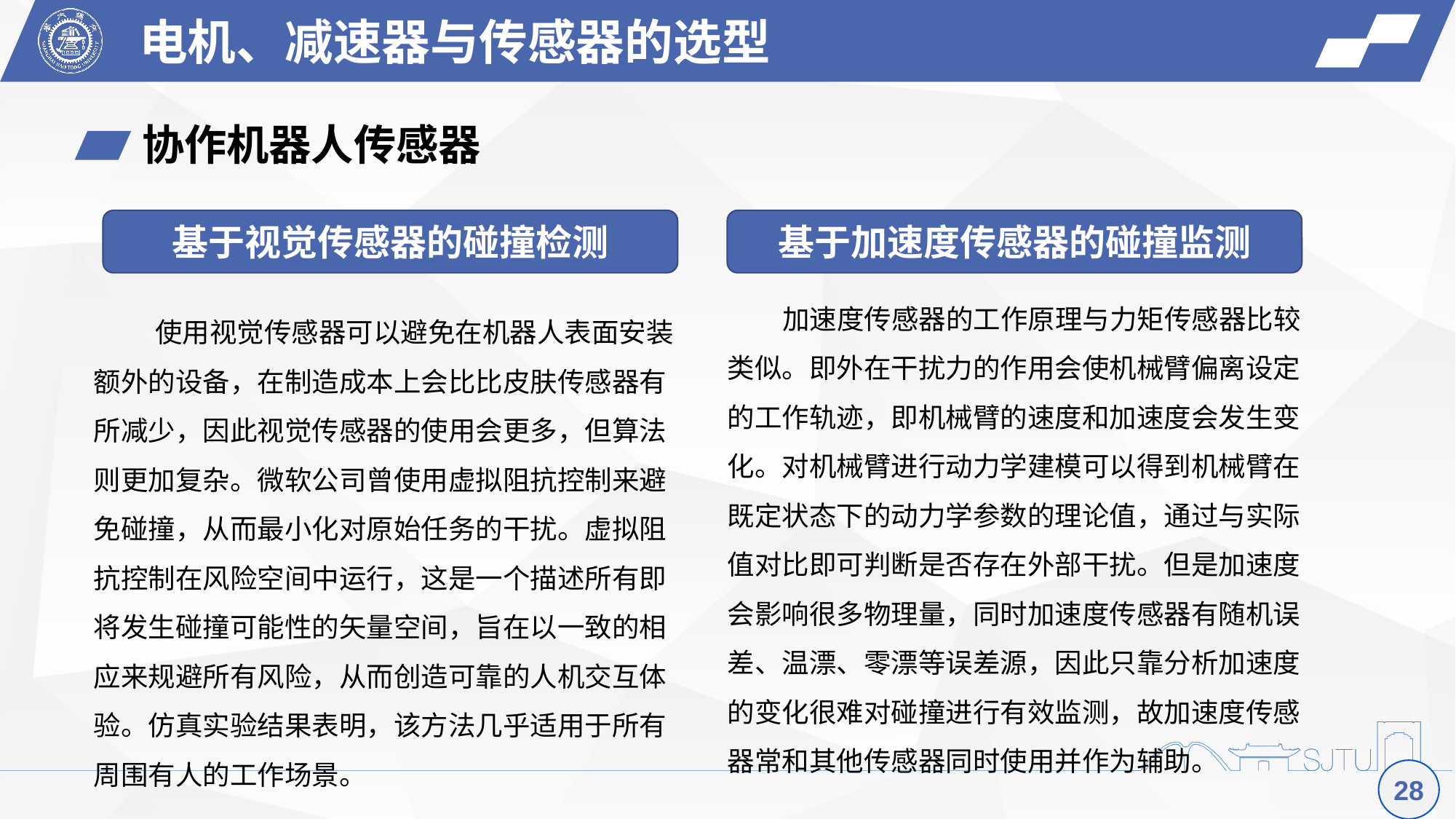

电机、减速器与传感器的选型
协作机器人传感器

基于视觉传感器的碰撞检测
基于加速度传感器的碰撞监测
  加速度传感器的工作原理与力矩传感器比较类似。即外在干扰力的作用会使机械臂偏离设定的工作轨迹，即机械臂的速度和加速度会发生变化。对机械臂进行动力学建模可以得到机械臂在既定状态下的动力学参数的理论值，通过与实际值对比即可判断是否存在外部干扰。但是加速度会影响很多物理量，同时加速度传感器有随机误差、温漂、零漂等误差源，因此只靠分析加速度的变化很难对碰撞进行有效监测，故加速度传感器常和其他传感器同时使用并作为辅助。
   使用视觉传感器可以避免在机器人表面安装额外的设备，在制造成本上会比比皮肤传感器有所减少，因此视觉传感器的使用会更多，但算法则更加复杂。微软公司曾使用虚拟阻抗控制来避免碰撞，从而最小化对原始任务的干扰。虚拟阻抗控制在风险空间中运行，这是一个描述所有即将发生碰撞可能性的矢量空间，旨在以一致的相应来规避所有风险，从而创造可靠的人机交互体验。仿真实验结果表明，该方法几乎适用于所有周围有人的工作场景。

28